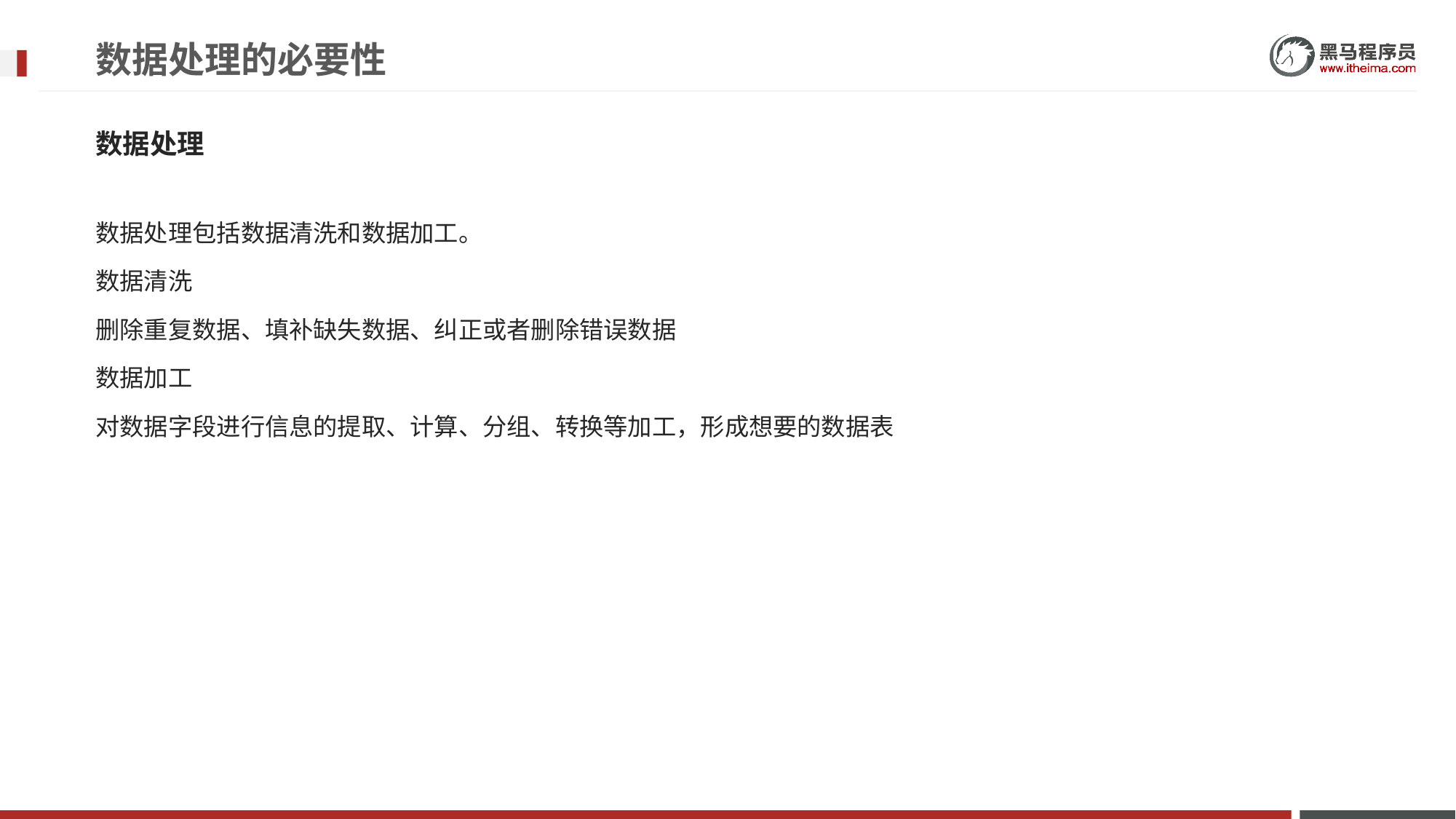

# 数据处理的必要性
数据处理
数据处理包括数据清洗和数据加工。
数据清洗
删除重复数据、填补缺失数据、纠正或者删除错误数据
数据加工
对数据字段进行信息的提取、计算、分组、转换等加工，形成想要的数据表